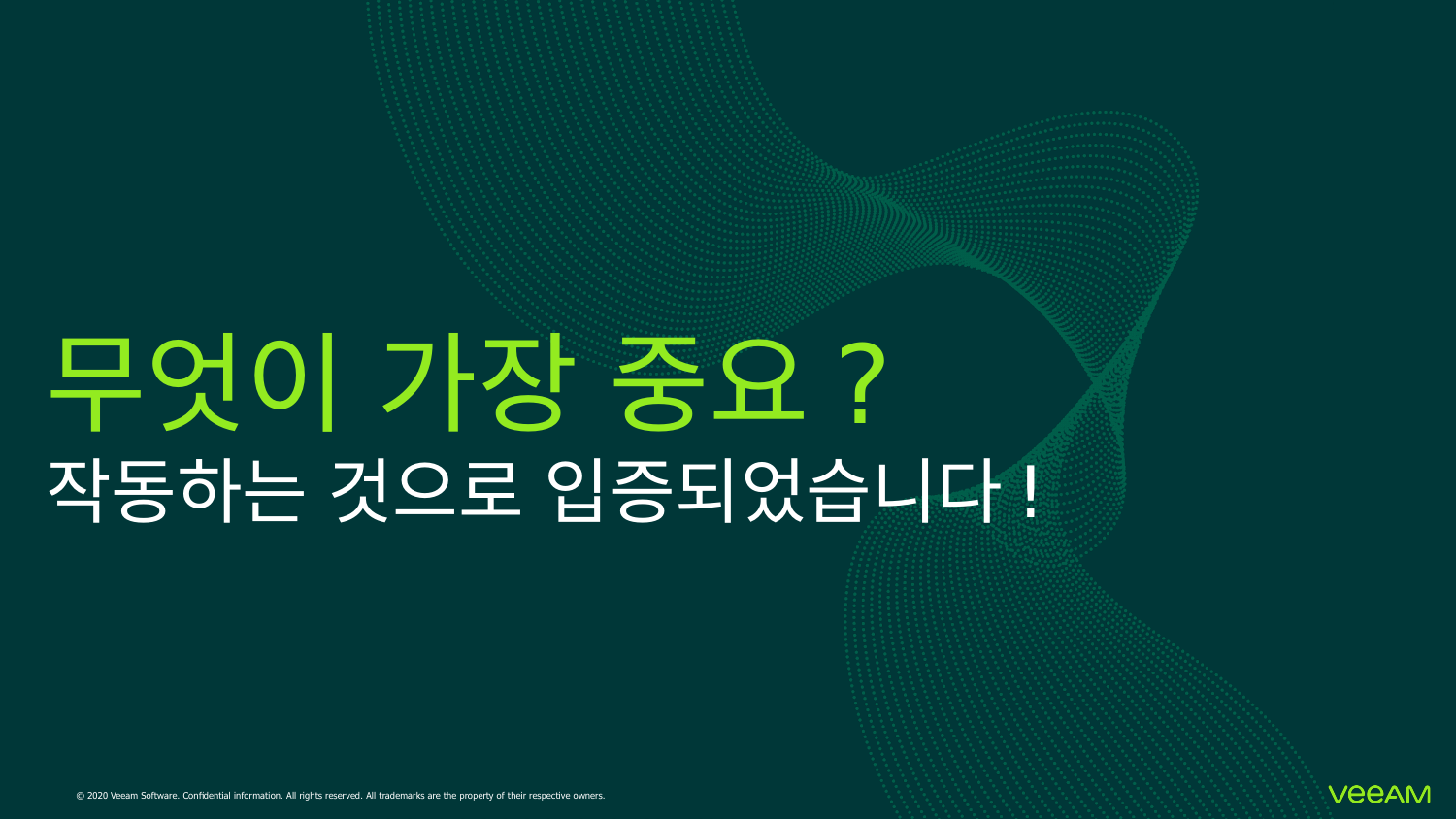

# 무엇이 가장 중요?
작동하는 것으로 입증되었습니다!